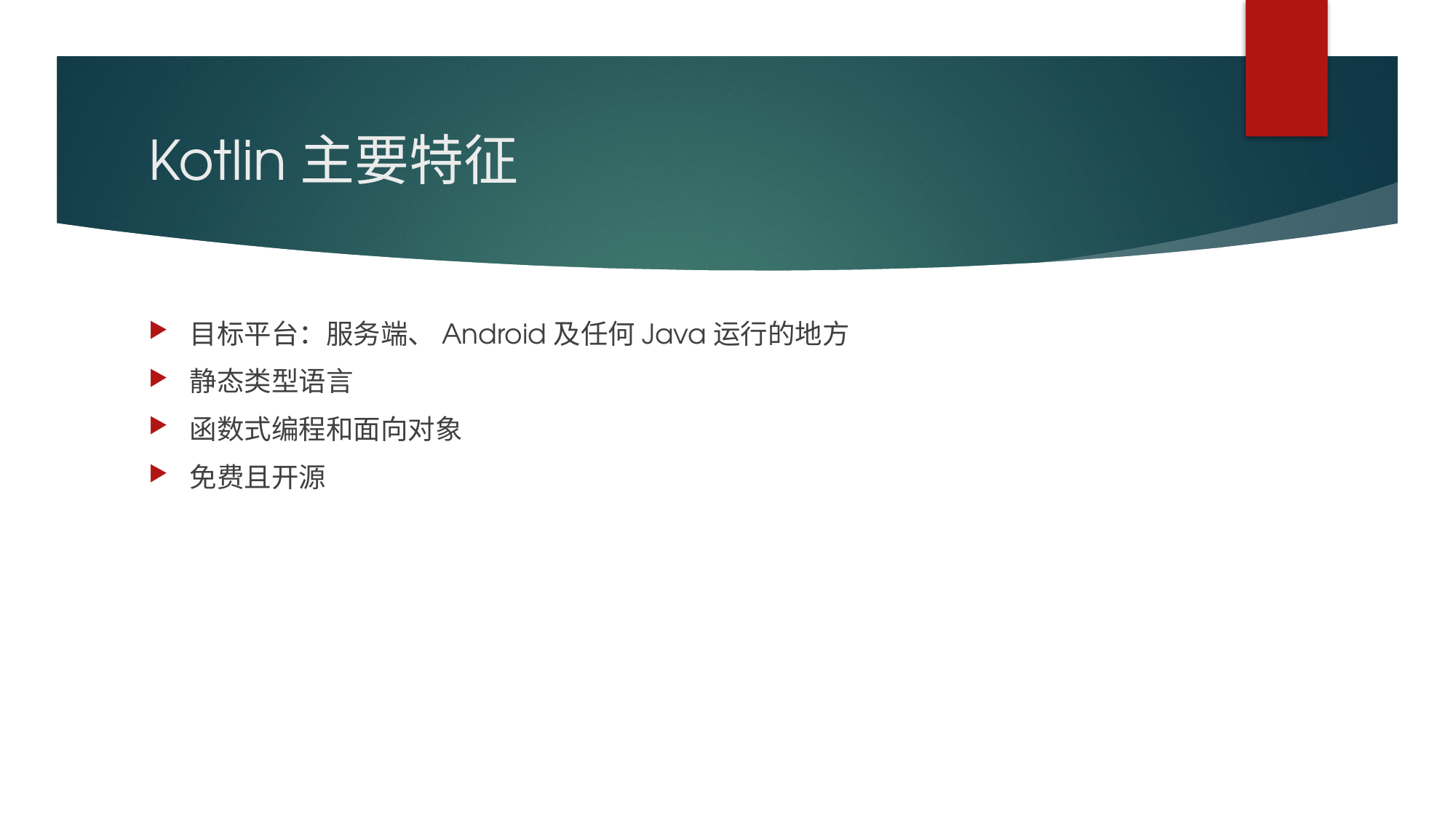

# Kotlin主要特征
目标平台：服务端、Android及任何Java运行的地方
静态类型语言
函数式编程和面向对象
免费且开源